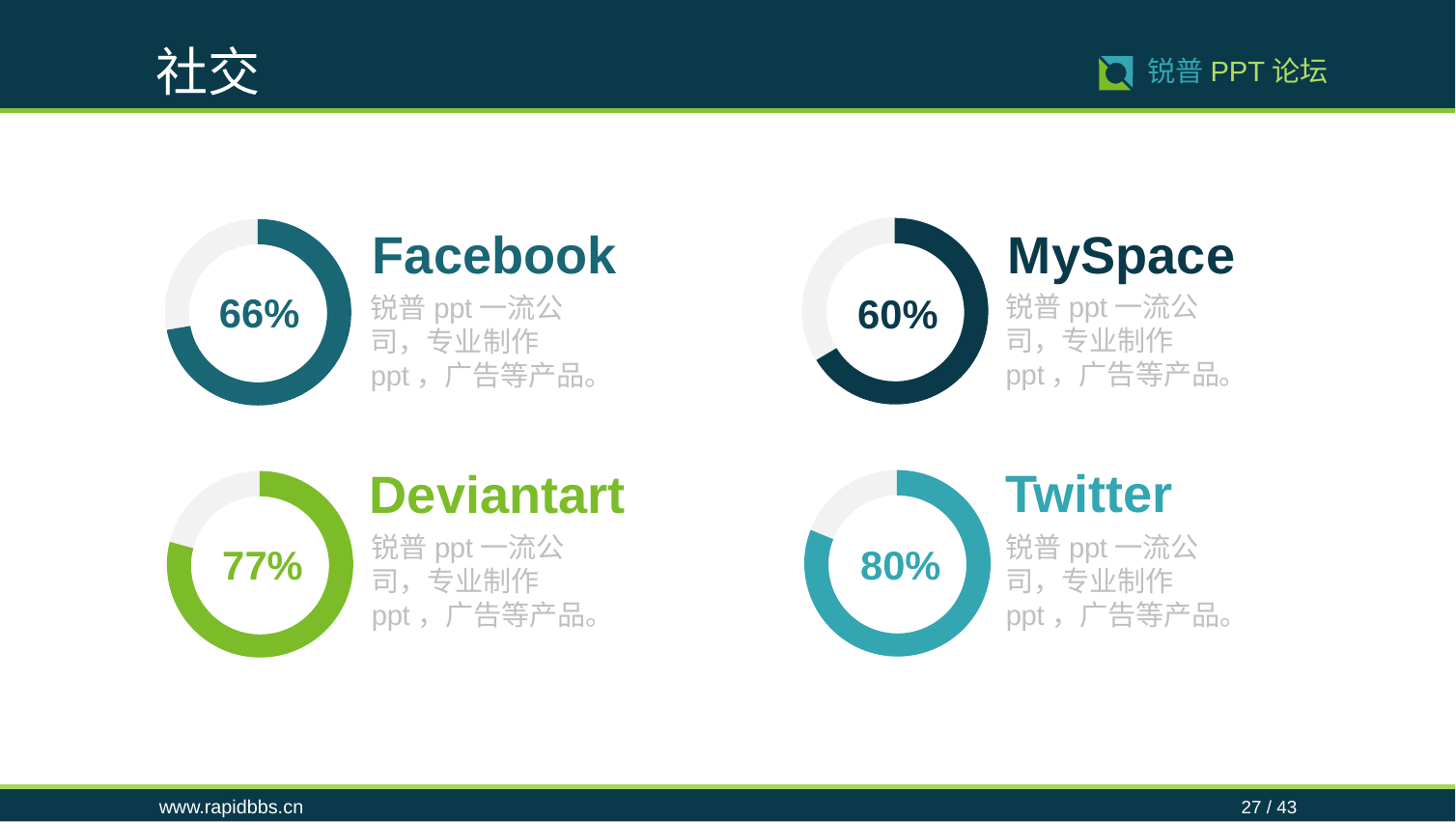

社交

27 / 43

锐普PPT论坛
Facebook
MySpace

66%
60%
锐普ppt一流公司，专业制作ppt，广告等产品。
锐普ppt一流公司，专业制作ppt，广告等产品。
Twitter
Deviantart

锐普ppt一流公司，专业制作ppt，广告等产品。
锐普ppt一流公司，专业制作ppt，广告等产品。
77%
80%
www.rapidbbs.cn